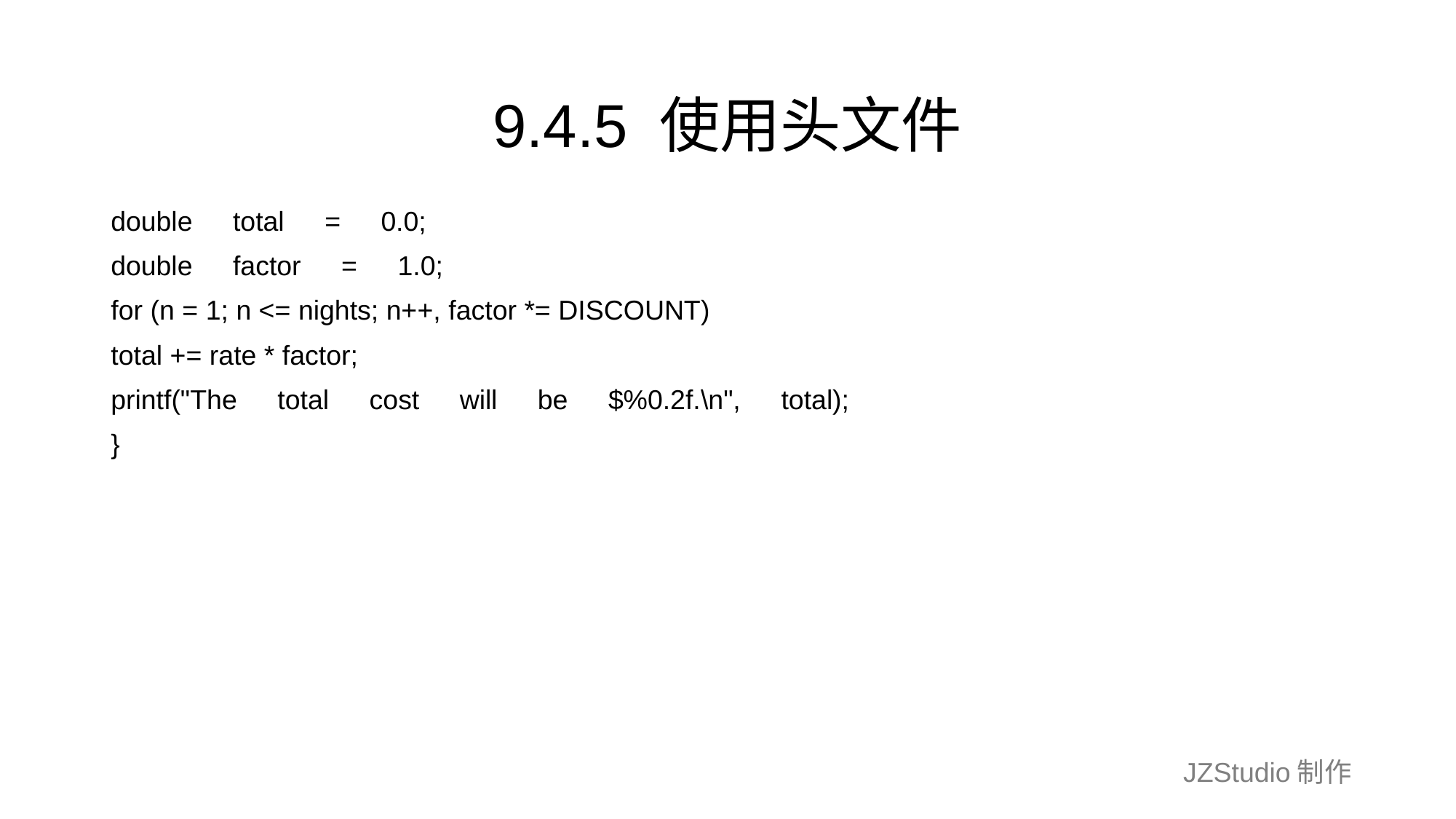

# 9.4.5 使用头文件
double　total　=　0.0;
double　factor　=　1.0;
for (n = 1; n <= nights; n++, factor *= DISCOUNT)
total += rate * factor;
printf("The　total　cost　will　be　$%0.2f.\n",　total);
}